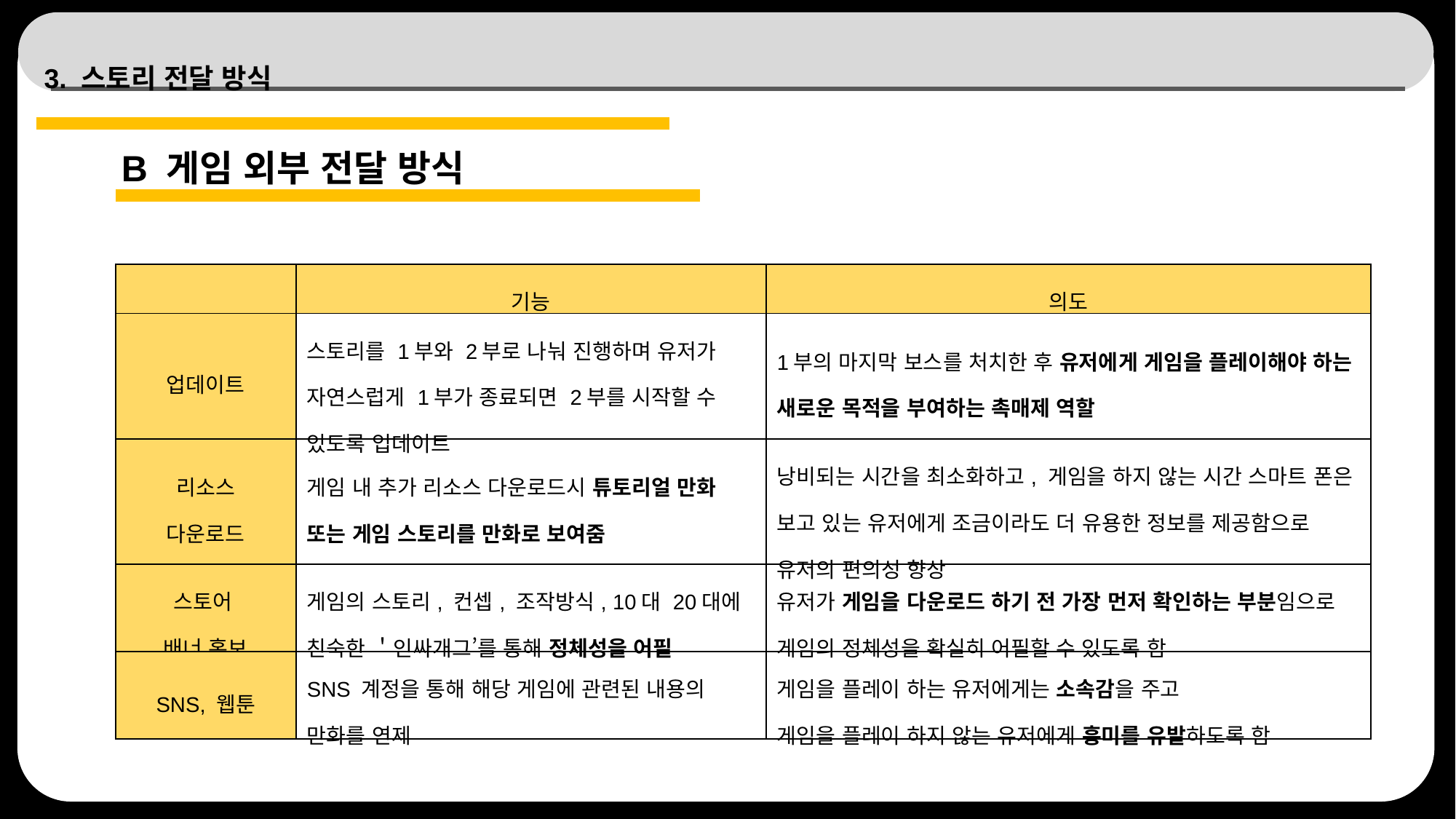

# 3. 스토리 전달 방식
B 게임 외부 전달 방식
|  | 기능 | 의도 |
| --- | --- | --- |
| 업데이트 | 스토리를 1부와 2부로 나눠 진행하며 유저가 자연스럽게 1부가 종료되면 2부를 시작할 수 있도록 업데이트 | 1부의 마지막 보스를 처치한 후 유저에게 게임을 플레이해야 하는 새로운 목적을 부여하는 촉매제 역할 |
| 리소스 다운로드 | 게임 내 추가 리소스 다운로드시 튜토리얼 만화 또는 게임 스토리를 만화로 보여줌 | 낭비되는 시간을 최소화하고, 게임을 하지 않는 시간 스마트 폰은 보고 있는 유저에게 조금이라도 더 유용한 정보를 제공함으로 유저의 편의성 향상 |
| 스토어 배너 홍보 | 게임의 스토리, 컨셉, 조작방식, 10대 20대에 친숙한 ＇인싸개그’를 통해 정체성을 어필 | 유저가 게임을 다운로드 하기 전 가장 먼저 확인하는 부분임으로 게임의 정체성을 확실히 어필할 수 있도록 함 |
| SNS, 웹툰 | SNS 계정을 통해 해당 게임에 관련된 내용의 만화를 연제 | 게임을 플레이 하는 유저에게는 소속감을 주고 게임을 플레이 하지 않는 유저에게 흥미를 유발하도록 함 |
48